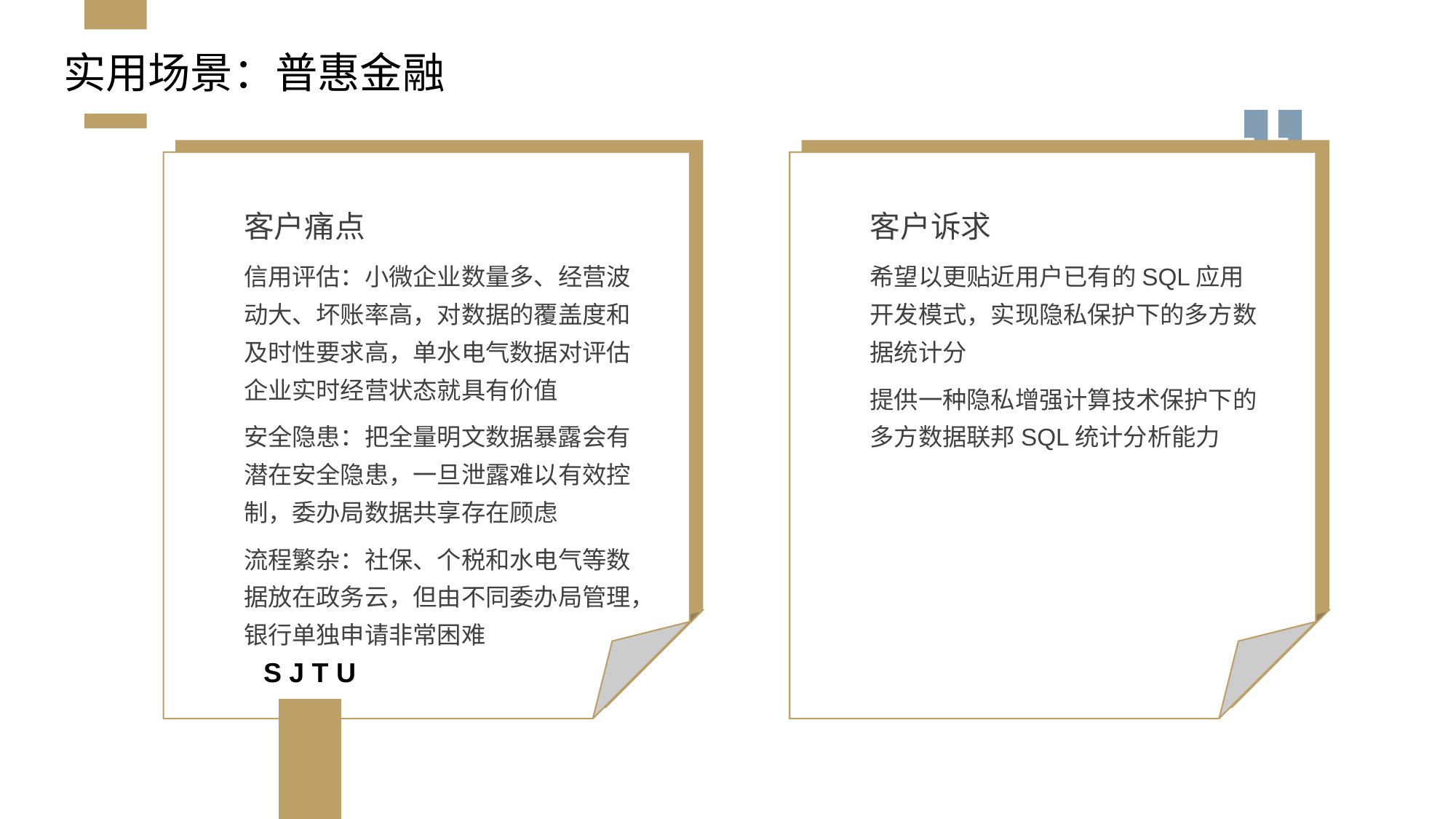

实用场景：普惠金融
客户痛点
信用评估：小微企业数量多、经营波动大、坏账率高，对数据的覆盖度和及时性要求高，单水电气数据对评估企业实时经营状态就具有价值
安全隐患：把全量明文数据暴露会有潜在安全隐患，一旦泄露难以有效控制，委办局数据共享存在顾虑
流程繁杂：社保、个税和水电气等数据放在政务云，但由不同委办局管理，银行单独申请非常困难
客户诉求
希望以更贴近用户已有的SQL应用开发模式，实现隐私保护下的多方数据统计分
提供一种隐私增强计算技术保护下的多方数据联邦SQL统计分析能力